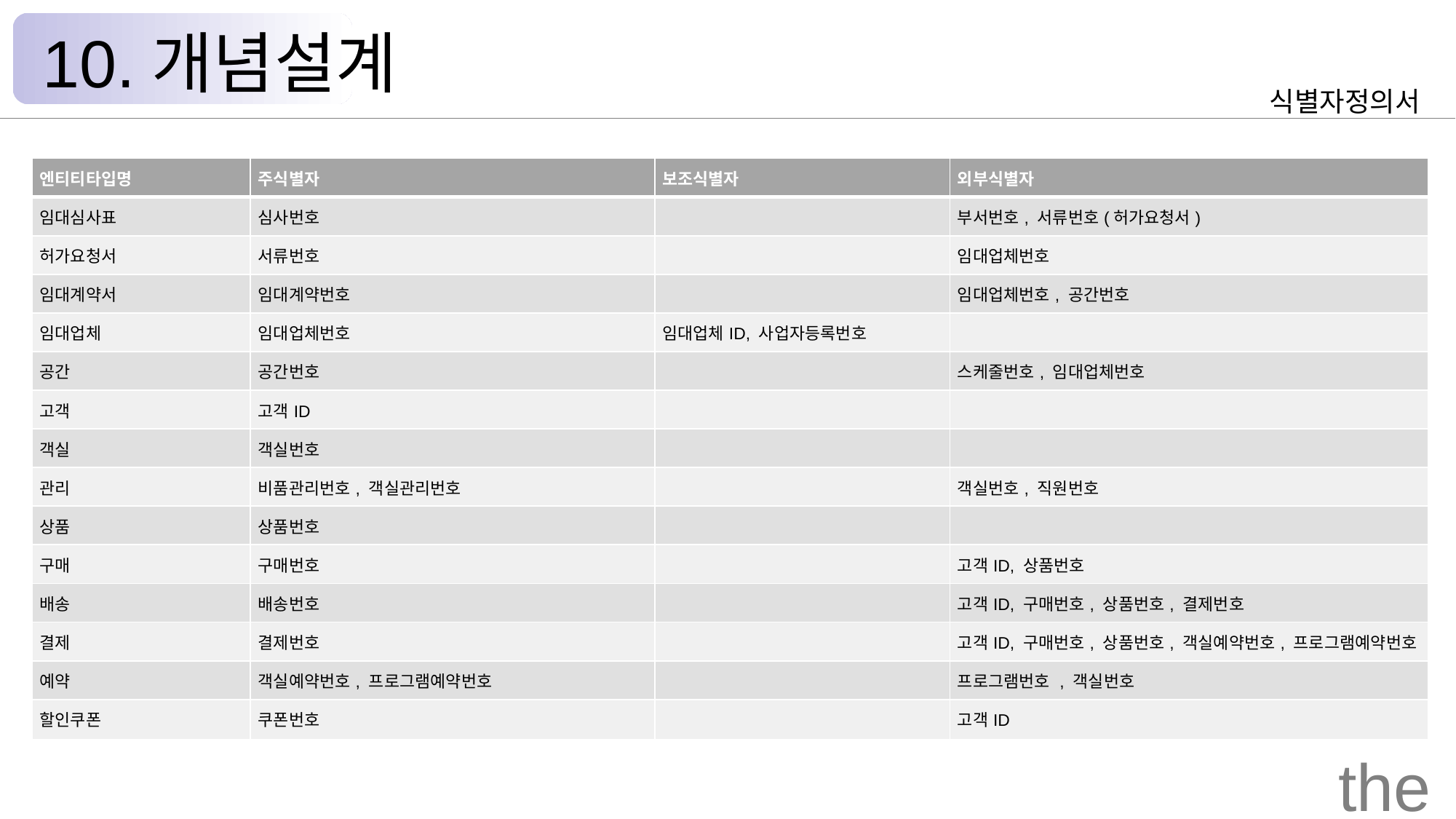

10.개념설계

식별자정의서
| 엔티티타입명 | 주식별자 | 보조식별자 | 외부식별자 |
| --- | --- | --- | --- |
| 임대심사표 | 심사번호 |  | 부서번호, 서류번호(허가요청서) |
| 허가요청서 | 서류번호 |  | 임대업체번호 |
| 임대계약서 | 임대계약번호 |  | 임대업체번호, 공간번호 |
| 임대업체 | 임대업체번호 | 임대업체ID, 사업자등록번호 |  |
| 공간 | 공간번호 |  | 스케줄번호, 임대업체번호 |
| 고객 | 고객ID |  |  |
| 객실 | 객실번호 |  |  |
| 관리 | 비품관리번호, 객실관리번호 |  | 객실번호, 직원번호 |
| 상품 | 상품번호 |  |  |
| 구매 | 구매번호 |  | 고객ID, 상품번호 |
| 배송 | 배송번호 |  | 고객ID, 구매번호, 상품번호, 결제번호 |
| 결제 | 결제번호 |  | 고객ID, 구매번호, 상품번호, 객실예약번호, 프로그램예약번호 |
| 예약 | 객실예약번호, 프로그램예약번호 |  | 프로그램번호 , 객실번호 |
| 할인쿠폰 | 쿠폰번호 |  | 고객ID |
the Palace